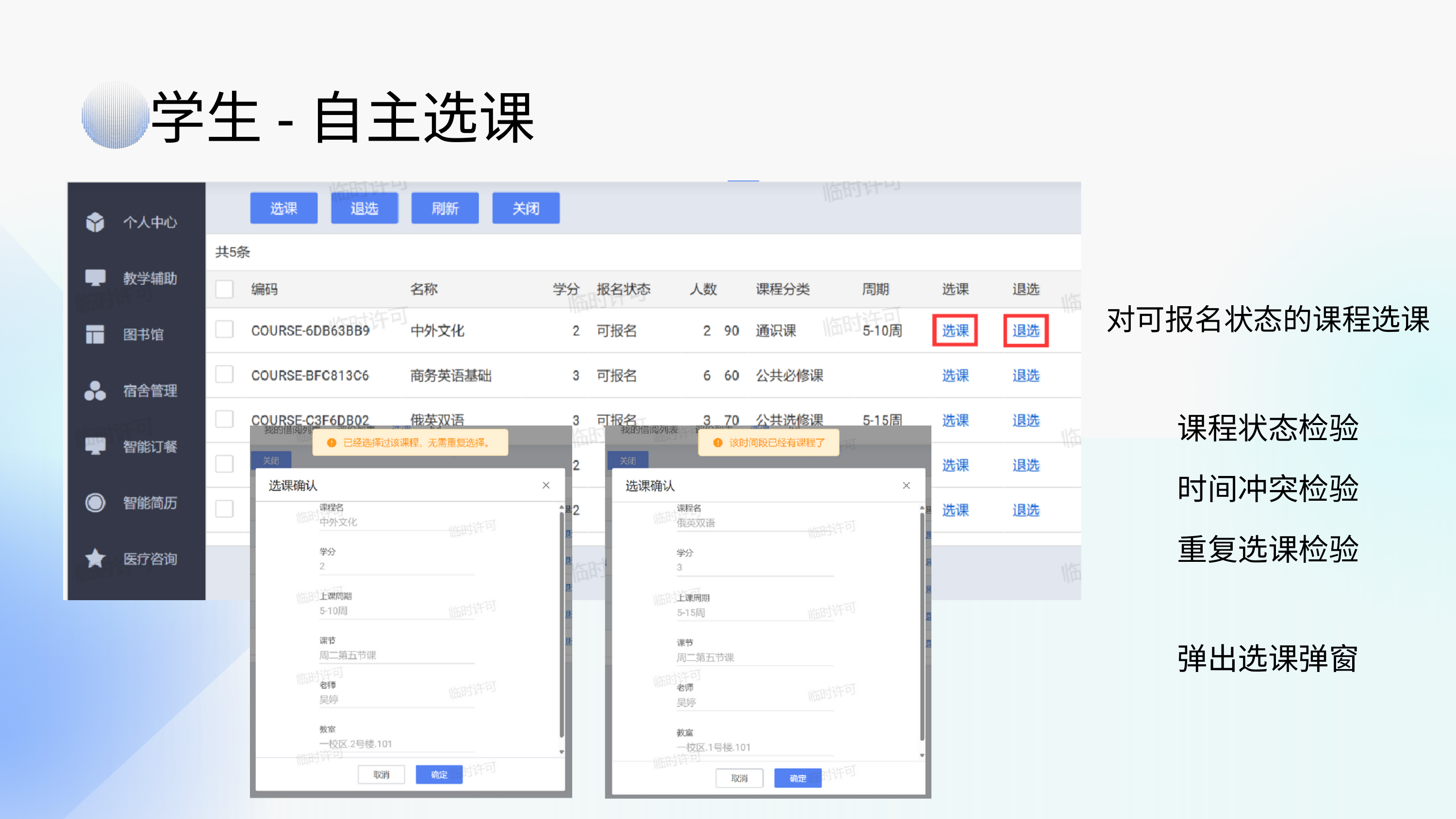

学生-自主选课

对可报名状态的课程选课

课程状态检验
时间冲突检验
重复选课检验

弹出选课弹窗